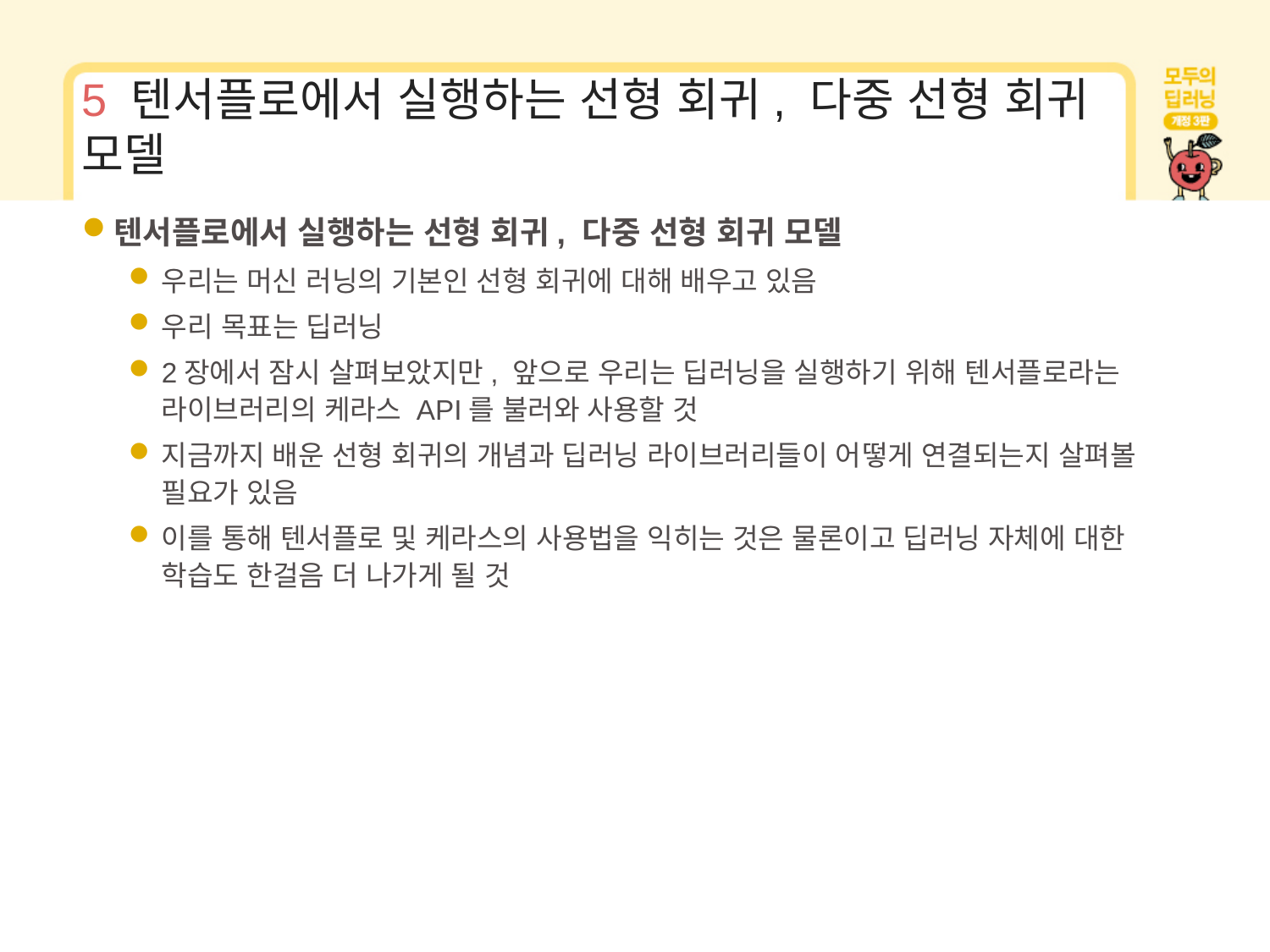

# 5 텐서플로에서 실행하는 선형 회귀, 다중 선형 회귀 모델
텐서플로에서 실행하는 선형 회귀, 다중 선형 회귀 모델
우리는 머신 러닝의 기본인 선형 회귀에 대해 배우고 있음
우리 목표는 딥러닝
2장에서 잠시 살펴보았지만, 앞으로 우리는 딥러닝을 실행하기 위해 텐서플로라는 라이브러리의 케라스 API를 불러와 사용할 것
지금까지 배운 선형 회귀의 개념과 딥러닝 라이브러리들이 어떻게 연결되는지 살펴볼 필요가 있음
이를 통해 텐서플로 및 케라스의 사용법을 익히는 것은 물론이고 딥러닝 자체에 대한 학습도 한걸음 더 나가게 될 것